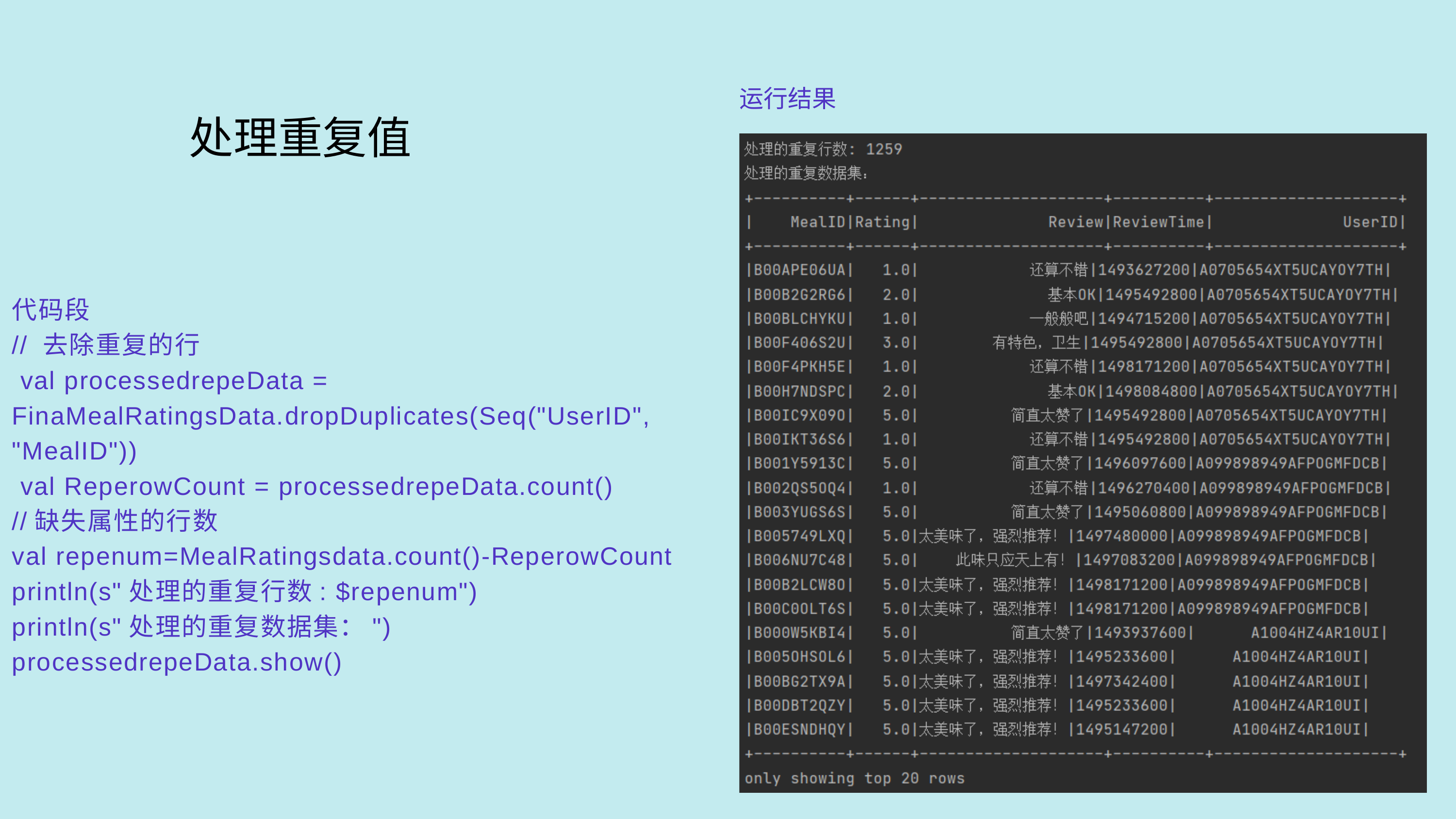

运行结果
处理重复值

代码段
// 去除重复的行
 val processedrepeData = FinaMealRatingsData.dropDuplicates(Seq("UserID", "MealID"))
 val ReperowCount = processedrepeData.count()
//缺失属性的行数
val repenum=MealRatingsdata.count()-ReperowCount
println(s"处理的重复行数: $repenum")
println(s"处理的重复数据集：")
processedrepeData.show()